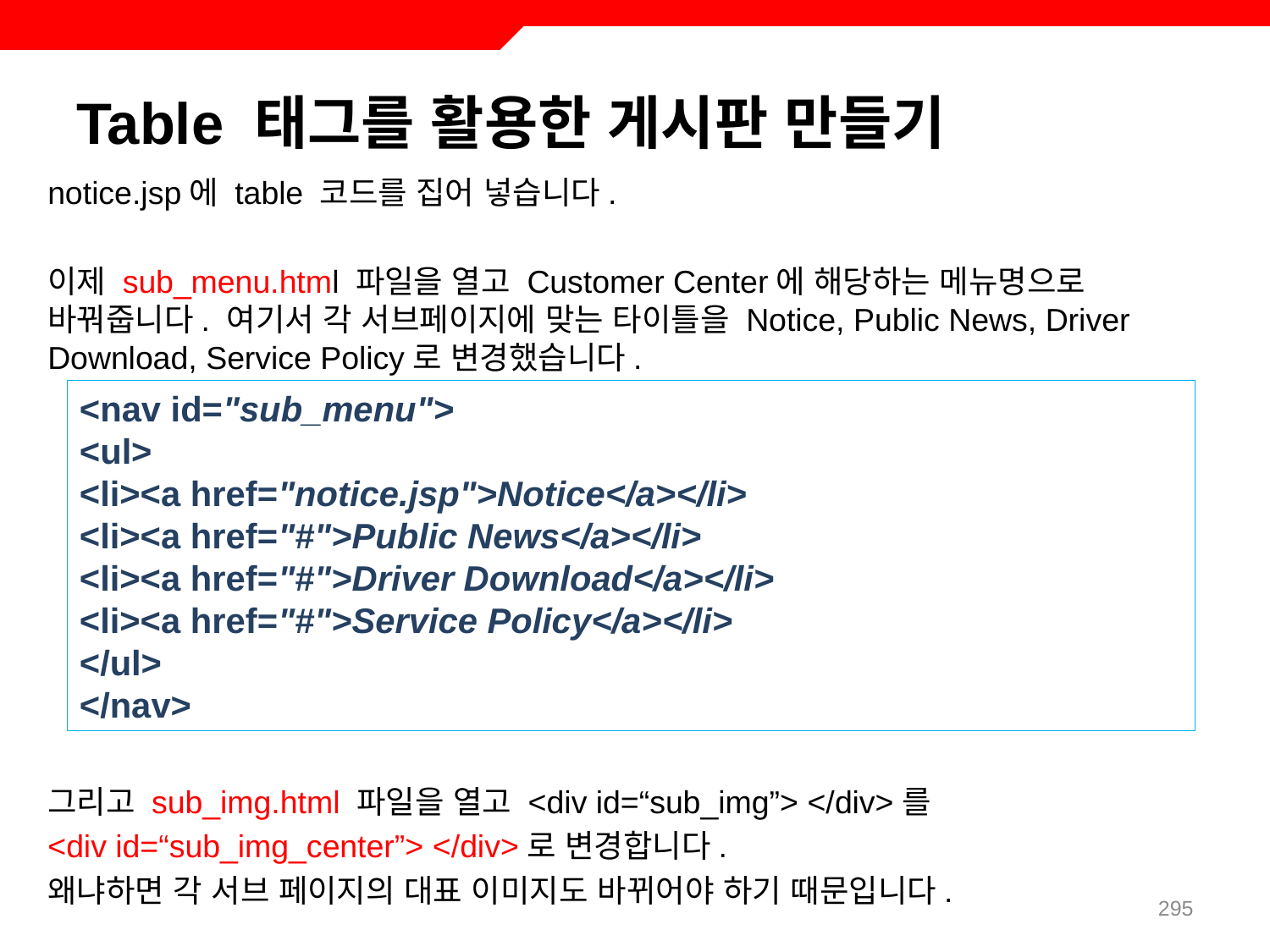

# Table 태그를 활용한 게시판 만들기
notice.jsp에 table 코드를 집어 넣습니다.

이제 sub_menu.html 파일을 열고 Customer Center에 해당하는 메뉴명으로 바꿔줍니다. 여기서 각 서브페이지에 맞는 타이틀을 Notice, Public News, Driver Download, Service Policy로 변경했습니다.

그리고 sub_img.html 파일을 열고 <div id=“sub_img”> </div>를
<div id=“sub_img_center”> </div>로 변경합니다.
왜냐하면 각 서브 페이지의 대표 이미지도 바뀌어야 하기 때문입니다.
<nav id="sub_menu">
<ul>
<li><a href="notice.jsp">Notice</a></li>
<li><a href="#">Public News</a></li>
<li><a href="#">Driver Download</a></li>
<li><a href="#">Service Policy</a></li>
</ul>
</nav>
295